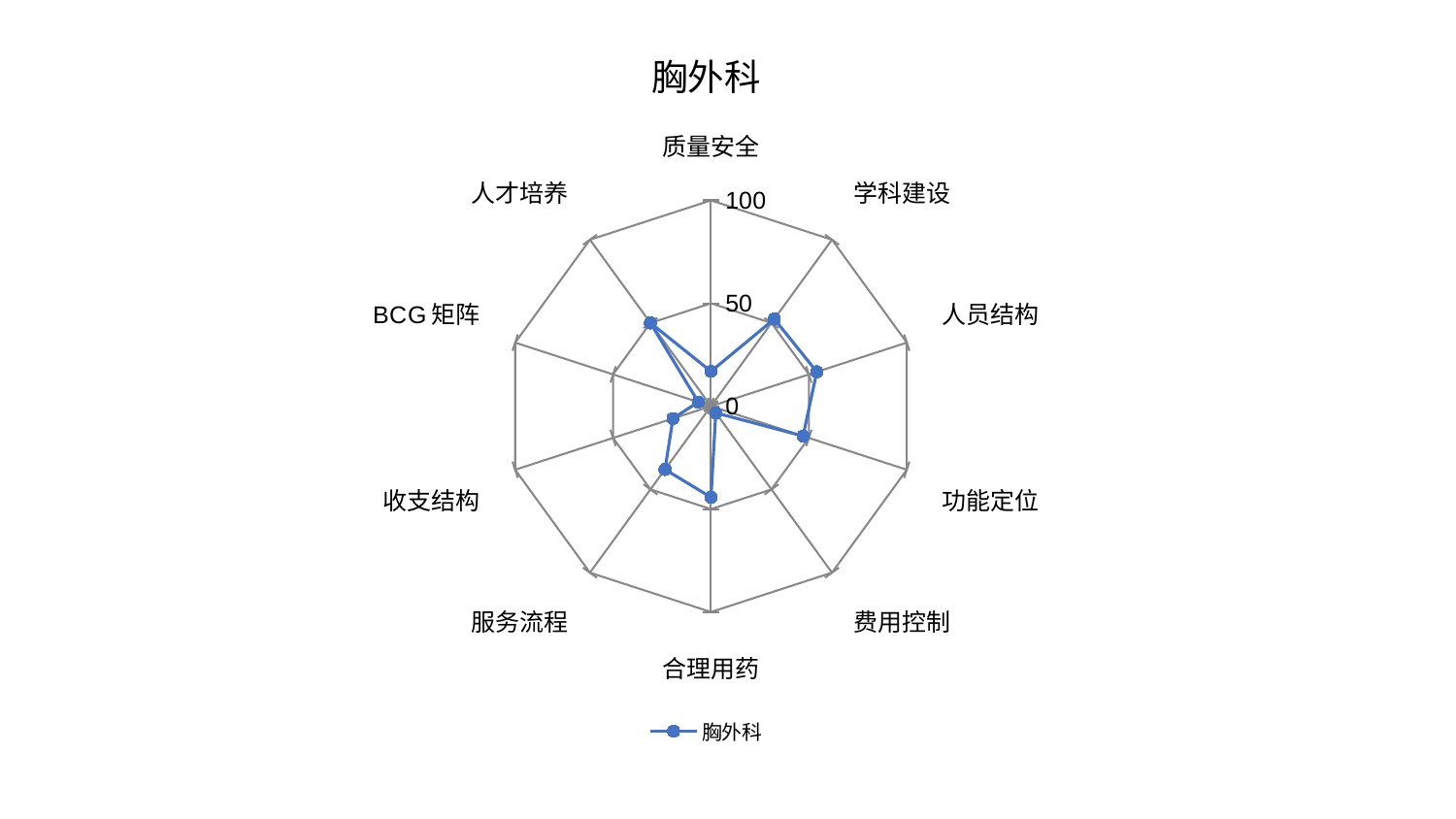

### Chart: 胸外科

| Category | 胸外科 |
|---|---|
| 质量安全 | 16.918351239836714 |
| 学科建设 | 52.35181344667883 |
| 人员结构 | 54.05710783968239 |
| 功能定位 | 47.03228414051724 |
| 费用控制 | 4.007650679688358 |
| 合理用药 | 44.26537788173261 |
| 服务流程 | 38.00644879896033 |
| 收支结构 | 19.425417741998743 |
| BCG矩阵 | 6.493880972972452 |
| 人才培养 | 50.02244830631673 |
119